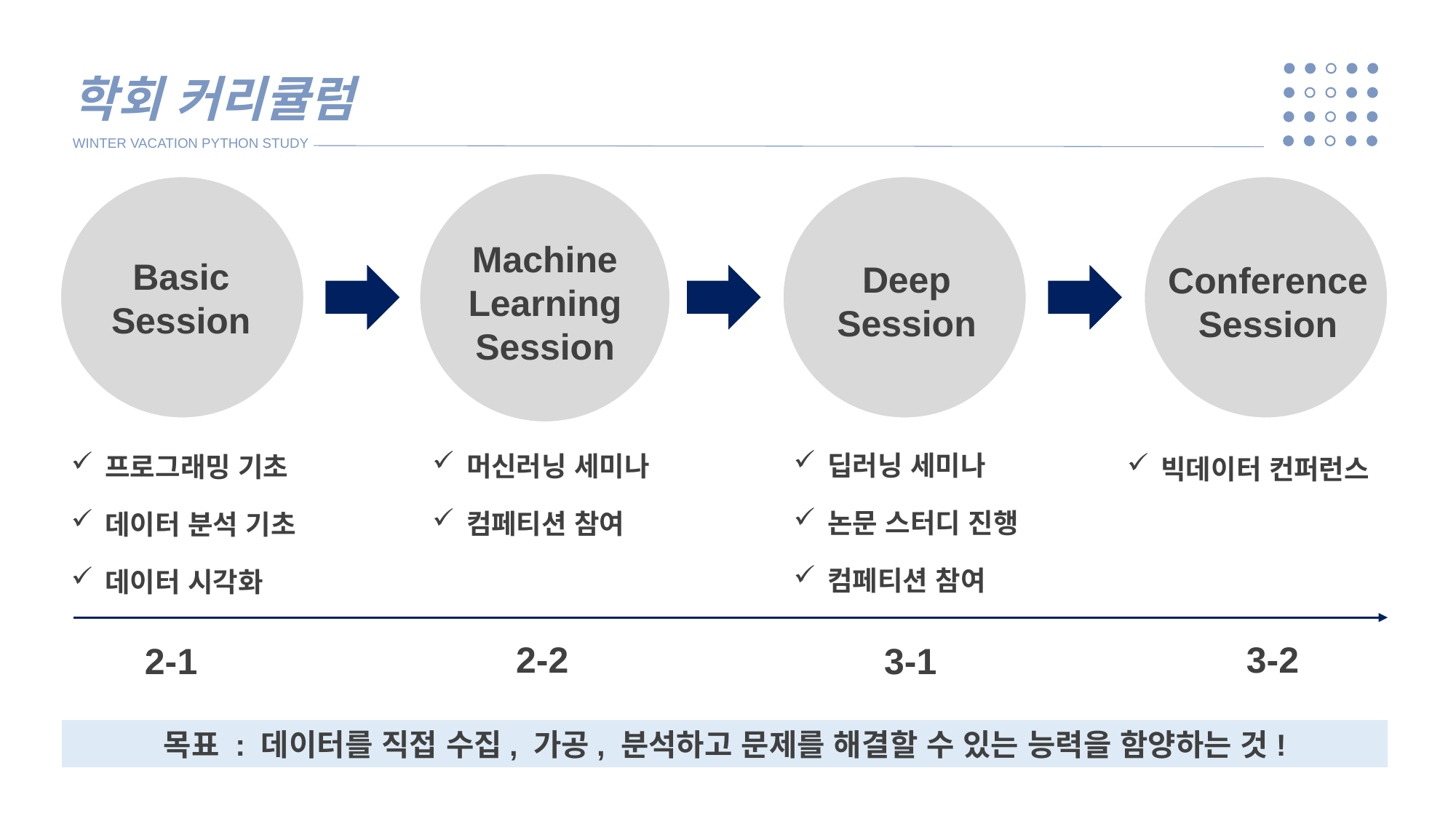

학회 커리큘럼
WINTER VACATION PYTHON STUDY

Machine
Learning
Session
Basic
Session
Deep
Session
Conference
Session

딥러닝 세미나
논문 스터디 진행
컴페티션 참여
머신러닝 세미나
컴페티션 참여
프로그래밍 기초
데이터 분석 기초
데이터 시각화
빅데이터 컨퍼런스
3-2
2-2
2-1
3-1
목표 : 데이터를 직접 수집, 가공, 분석하고 문제를 해결할 수 있는 능력을 함양하는 것!